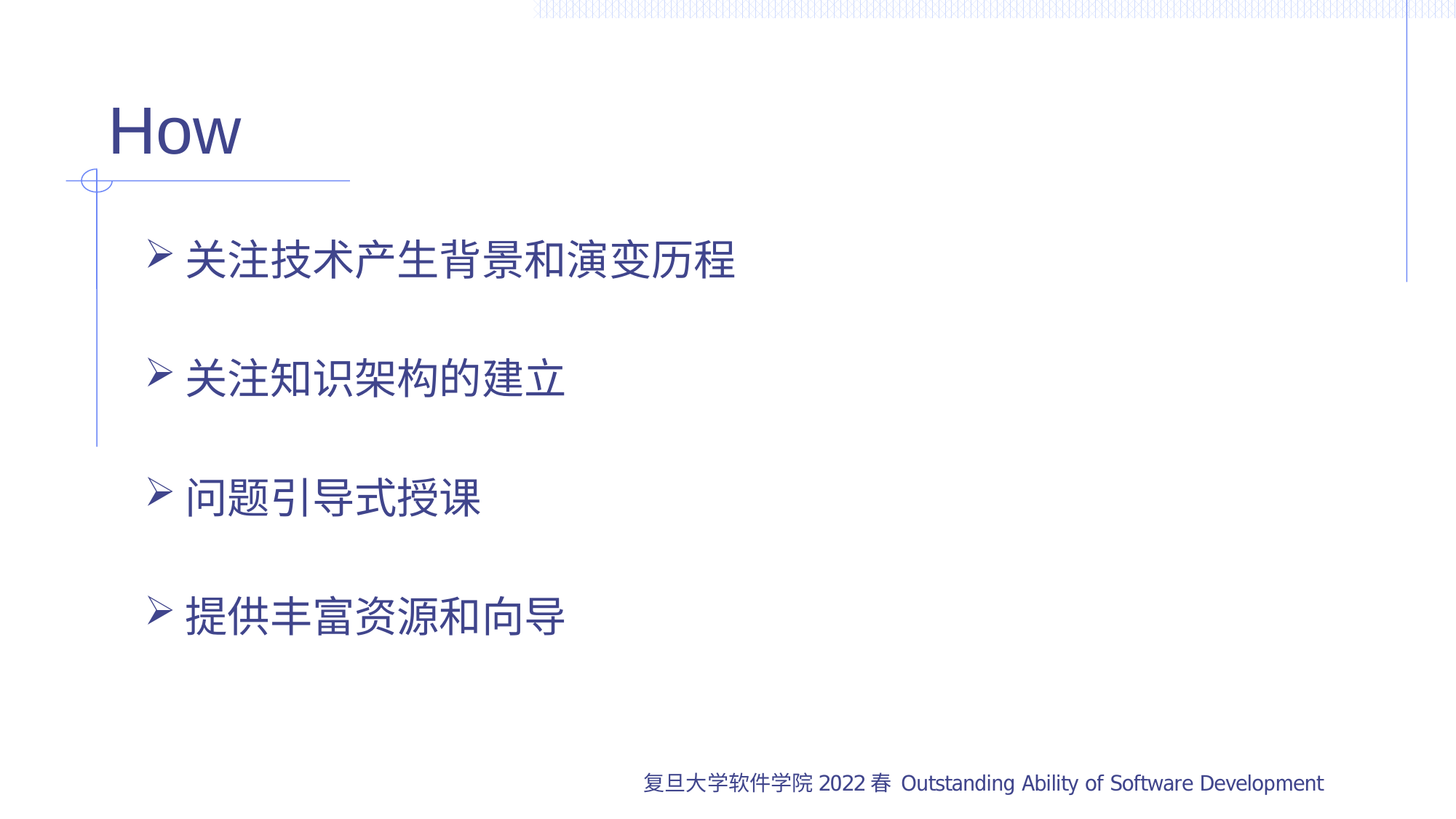

# How
关注技术产生背景和演变历程

关注知识架构的建立

问题引导式授课

提供丰富资源和向导